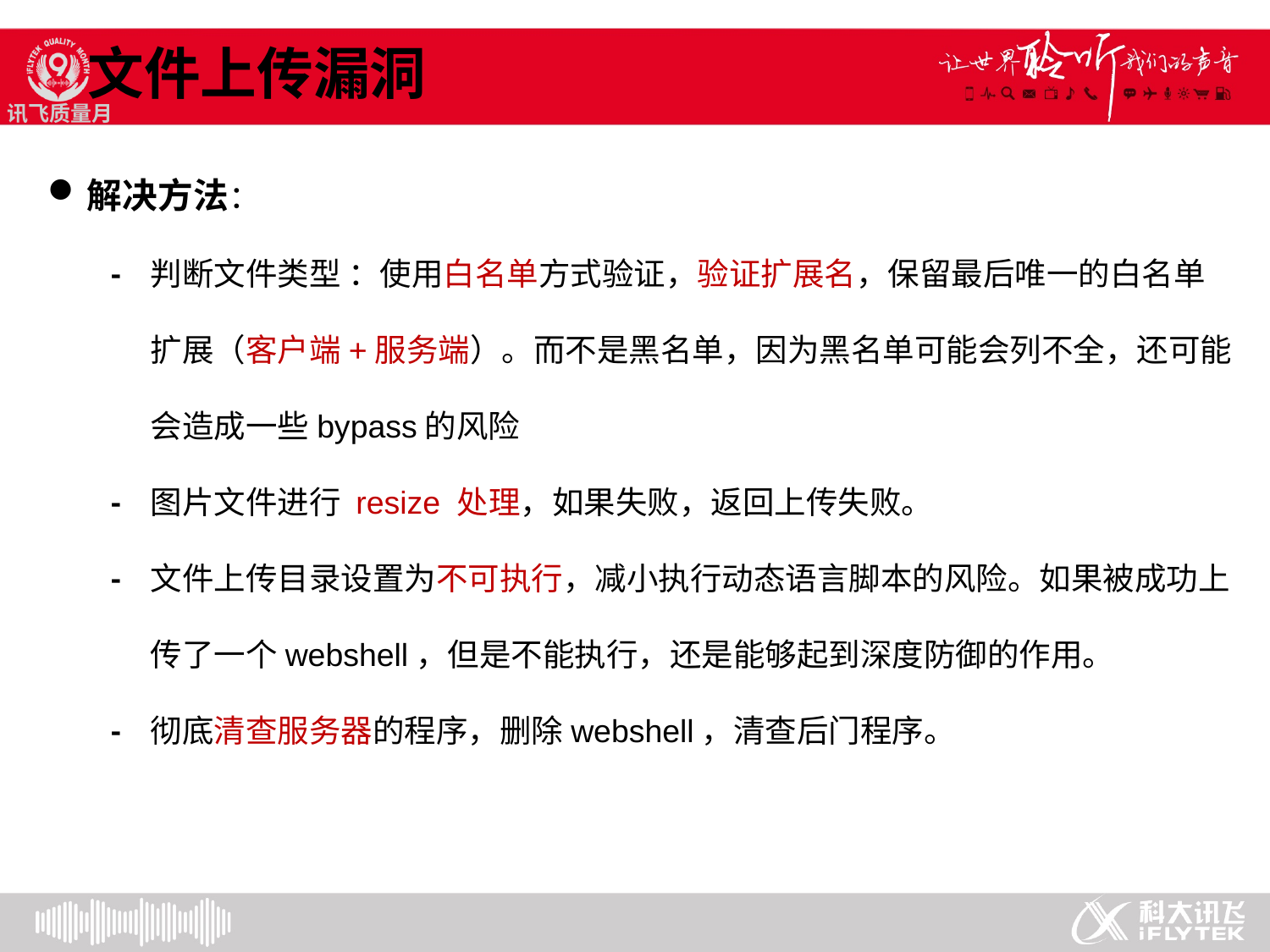

文件上传漏洞
解决方法：
判断文件类型 ：使用白名单方式验证，验证扩展名，保留最后唯一的白名单扩展（客户端+服务端）。而不是黑名单，因为黑名单可能会列不全，还可能会造成一些bypass的风险
图片文件进行 resize 处理，如果失败，返回上传失败。
文件上传目录设置为不可执行，减小执行动态语言脚本的风险。如果被成功上传了一个webshell，但是不能执行，还是能够起到深度防御的作用。
彻底清查服务器的程序，删除webshell，清查后门程序。